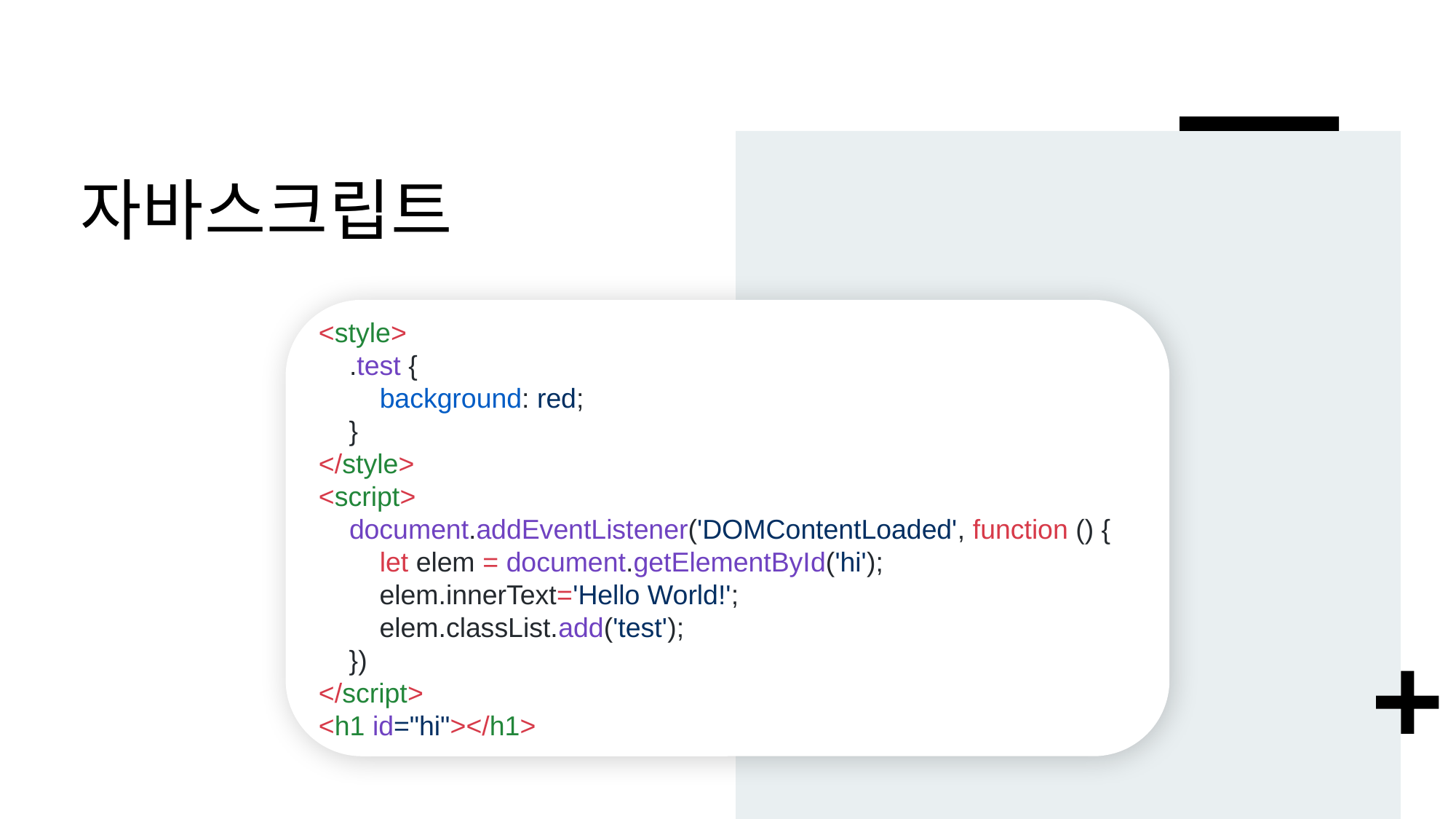

# 자바스크립트
<style>
    .test {
        background: red;
    }
</style>
<script>
    document.addEventListener('DOMContentLoaded', function () {
        let elem = document.getElementById('hi');
        elem.innerText='Hello World!';
        elem.classList.add('test');
    })
</script>
<h1 id="hi"></h1>